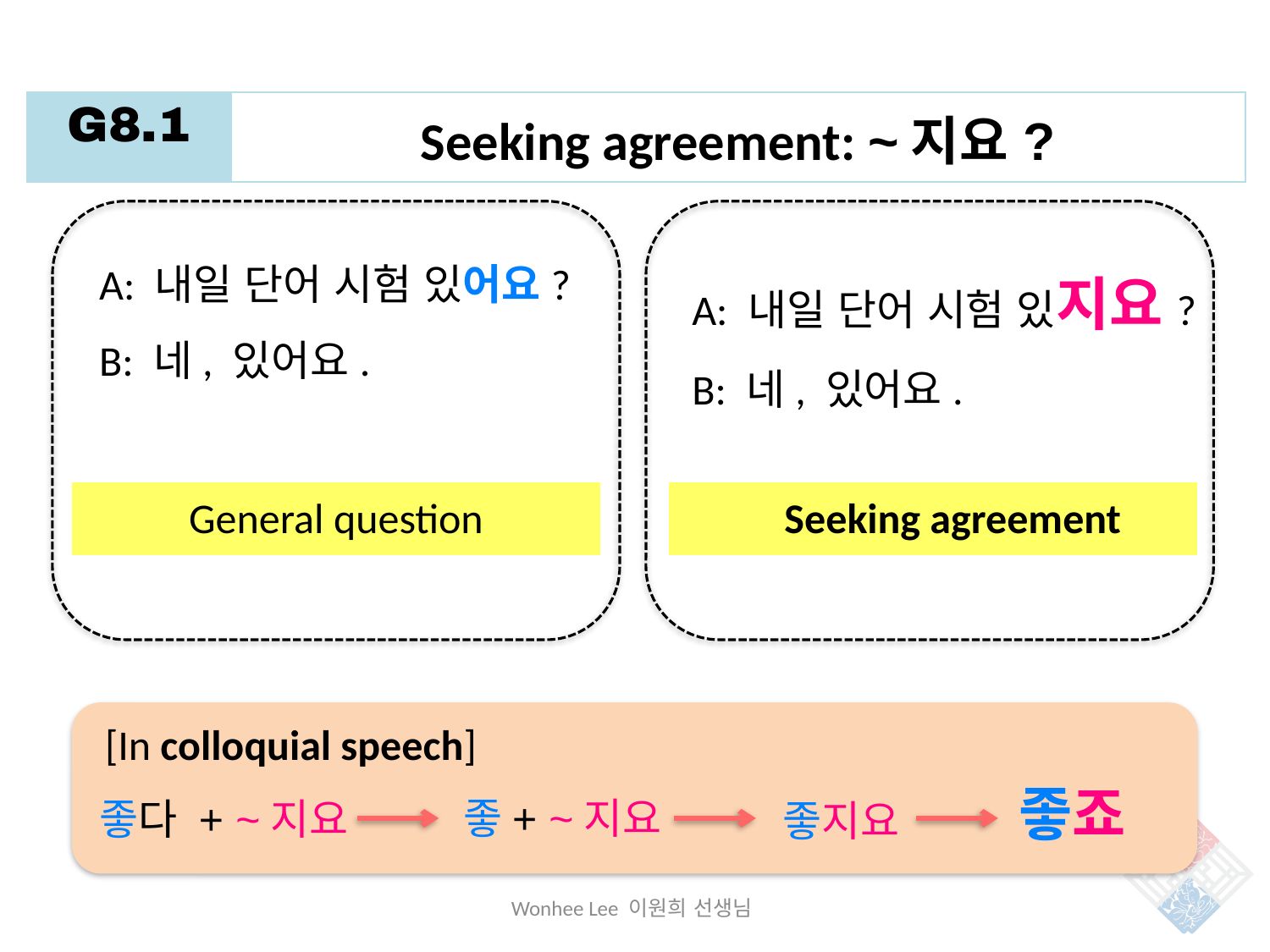

| G8.1 | Seeking agreement: ~지요? |
| --- | --- |

A: 내일 단어 시험 있어요?
B: 네, 있어요.
A: 내일 단어 시험 있지요?
B: 네, 있어요.

General question
Seeking agreement

[In colloquial speech]
좋죠
좋+ ~지요
좋다 + ~지요
좋지요
Wonhee Lee 이원희 선생님